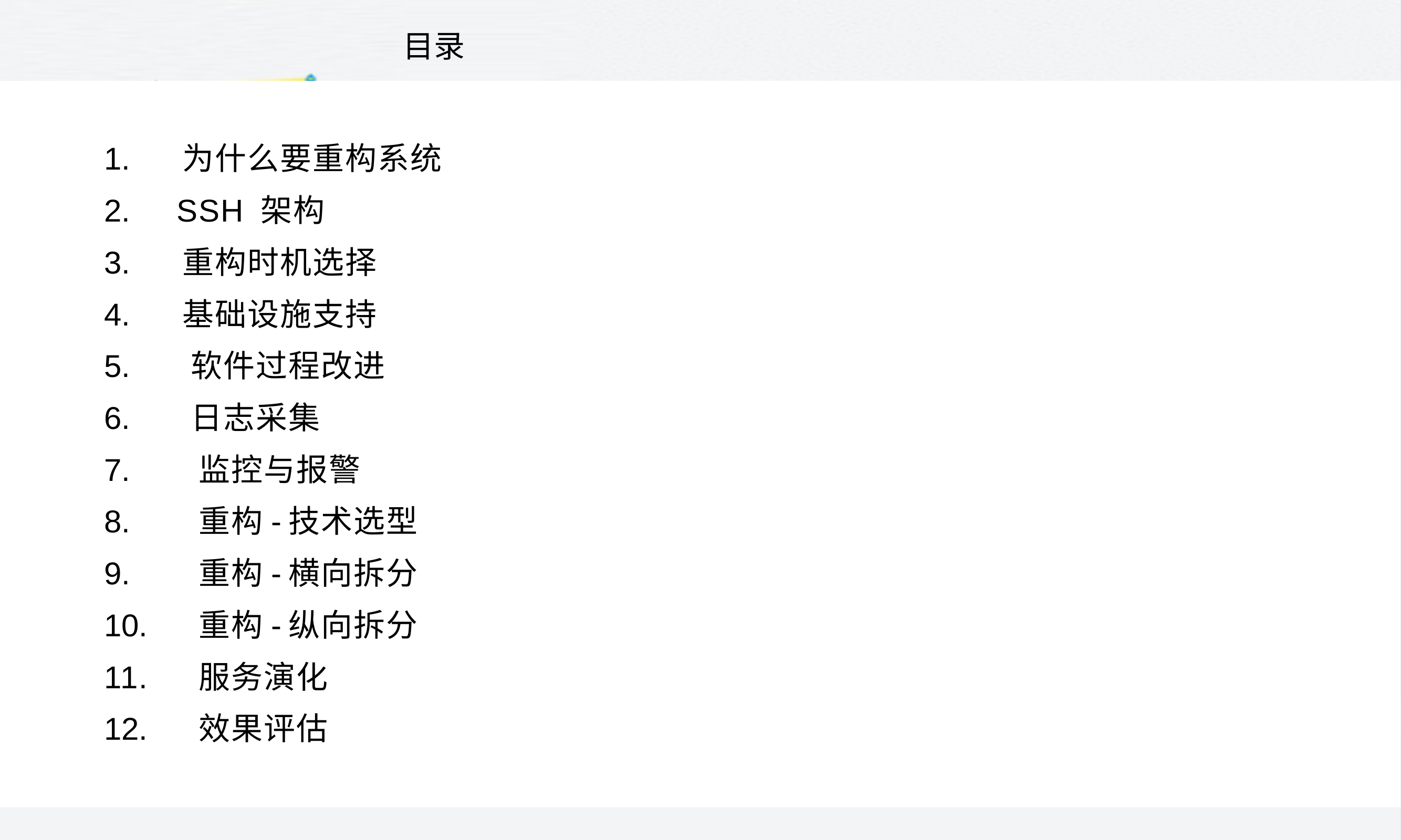

# 目录
 为什么要重构系统
 SSH 架构
 重构时机选择
 基础设施支持
  软件过程改进
  日志采集
   监控与报警
   重构-技术选型
   重构-横向拆分
   重构-纵向拆分
   服务演化
   效果评估